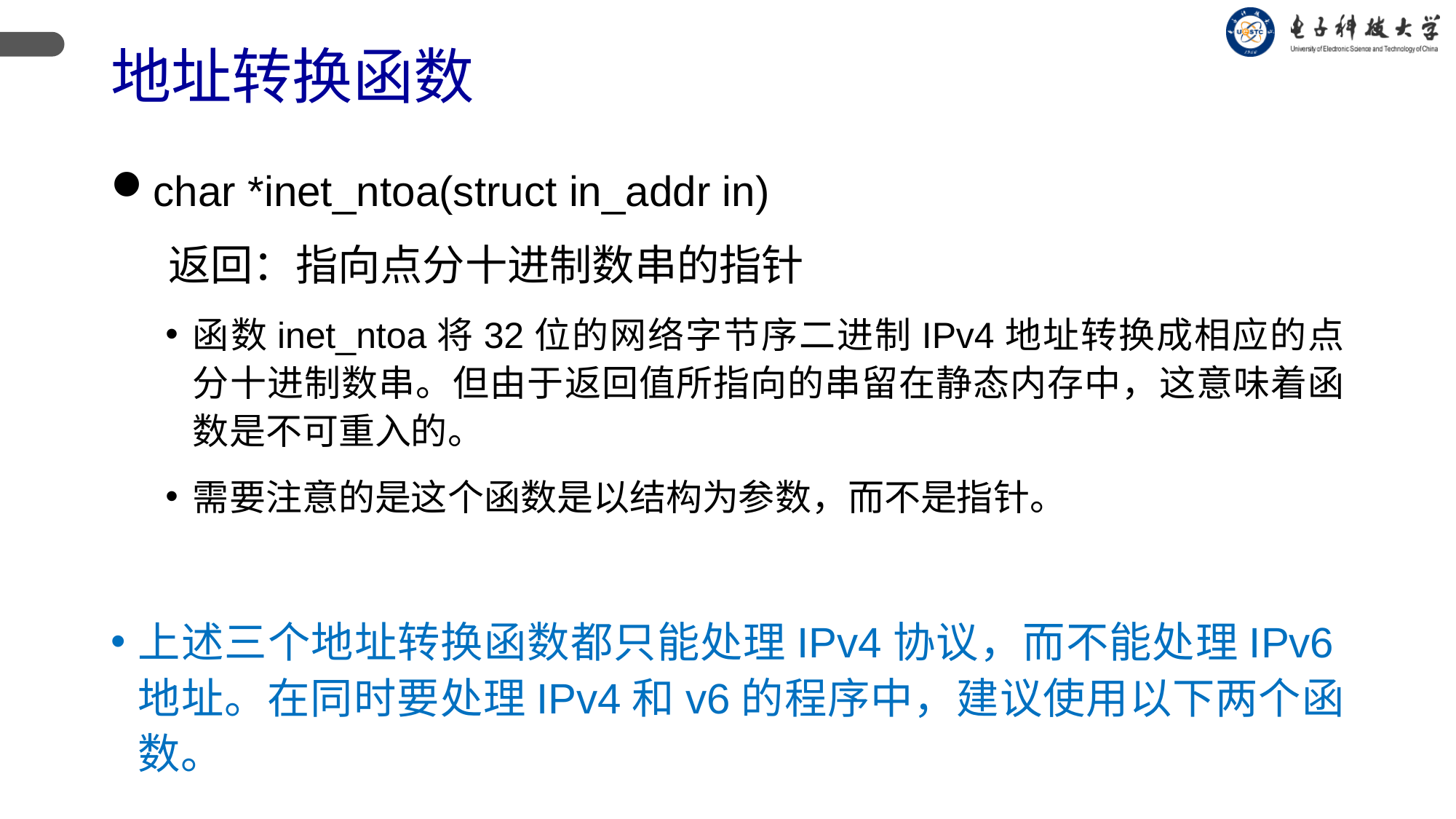

# 地址转换函数
char *inet_ntoa(struct in_addr in)
     返回：指向点分十进制数串的指针
函数inet_ntoa将32位的网络字节序二进制IPv4地址转换成相应的点分十进制数串。但由于返回值所指向的串留在静态内存中，这意味着函数是不可重入的。
需要注意的是这个函数是以结构为参数，而不是指针。

上述三个地址转换函数都只能处理IPv4协议，而不能处理IPv6地址。在同时要处理IPv4和v6的程序中，建议使用以下两个函数。